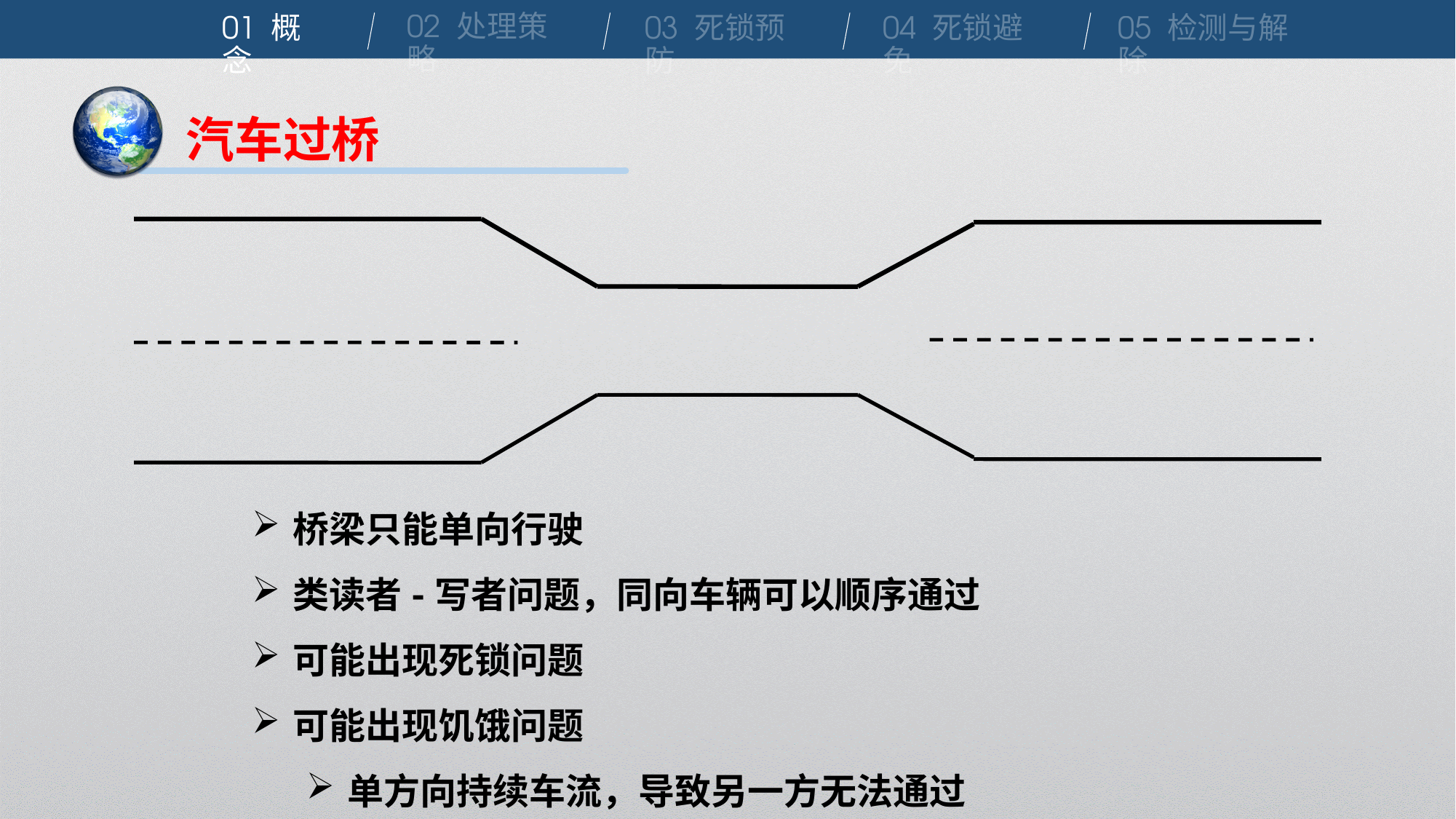

02 处理策略
01 概念
04 死锁避免
03 死锁预防
05 检测与解除
汽车过桥

桥梁只能单向行驶
类读者-写者问题，同向车辆可以顺序通过
可能出现死锁问题
可能出现饥饿问题
单方向持续车流，导致另一方无法通过